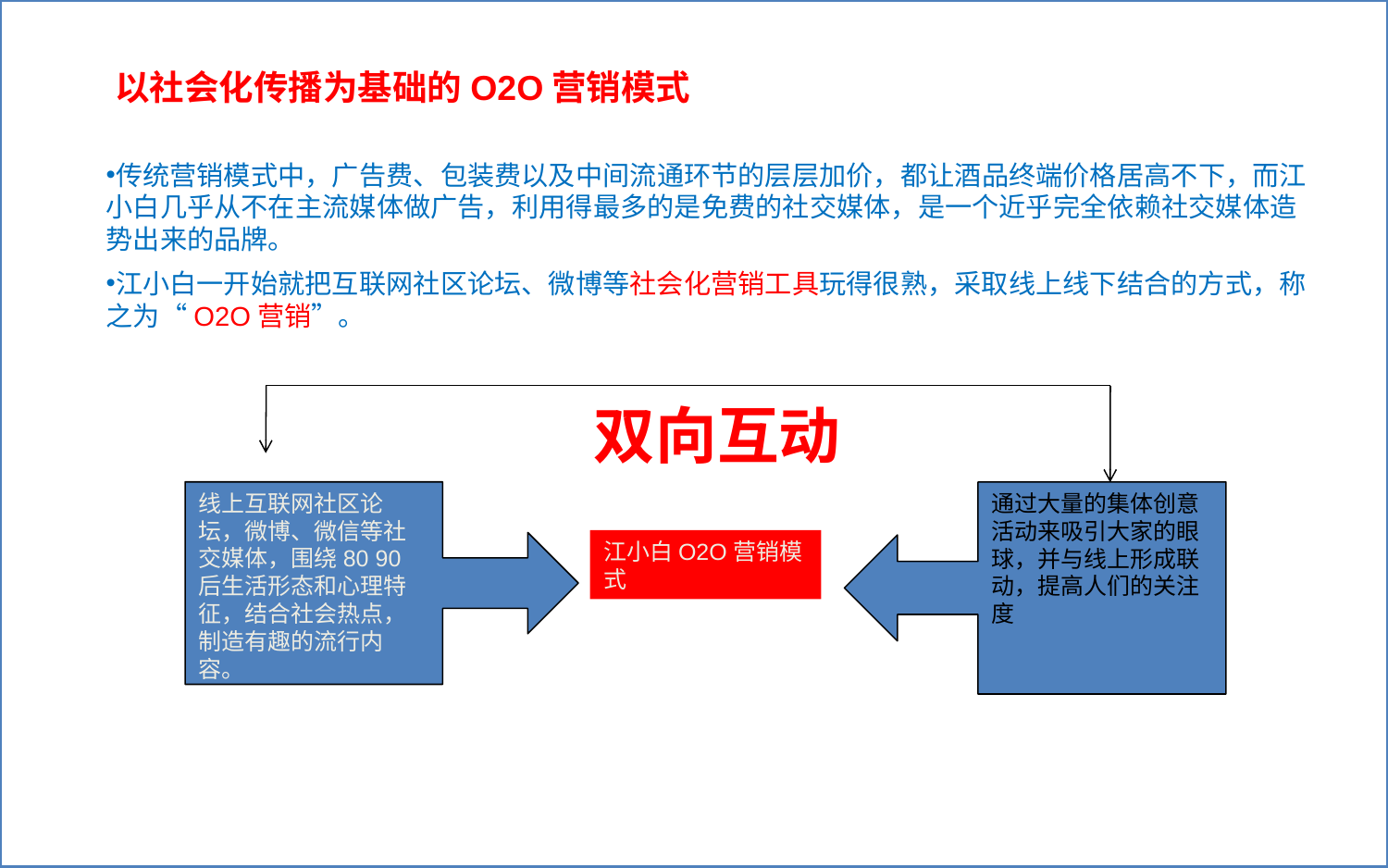

以社会化传播为基础的O2O营销模式

传统营销模式中，广告费、包装费以及中间流通环节的层层加价，都让酒品终端价格居高不下，而江小白几乎从不在主流媒体做广告，利用得最多的是免费的社交媒体，是一个近乎完全依赖社交媒体造势出来的品牌。
江小白一开始就把互联网社区论坛、微博等社会化营销工具玩得很熟，采取线上线下结合的方式，称之为“O2O营销”。

双向互动
线上互联网社区论坛，微博、微信等社交媒体，围绕80 90后生活形态和心理特征，结合社会热点，制造有趣的流行内容。
通过大量的集体创意活动来吸引大家的眼球，并与线上形成联动，提高人们的关注度
江小白O2O营销模式